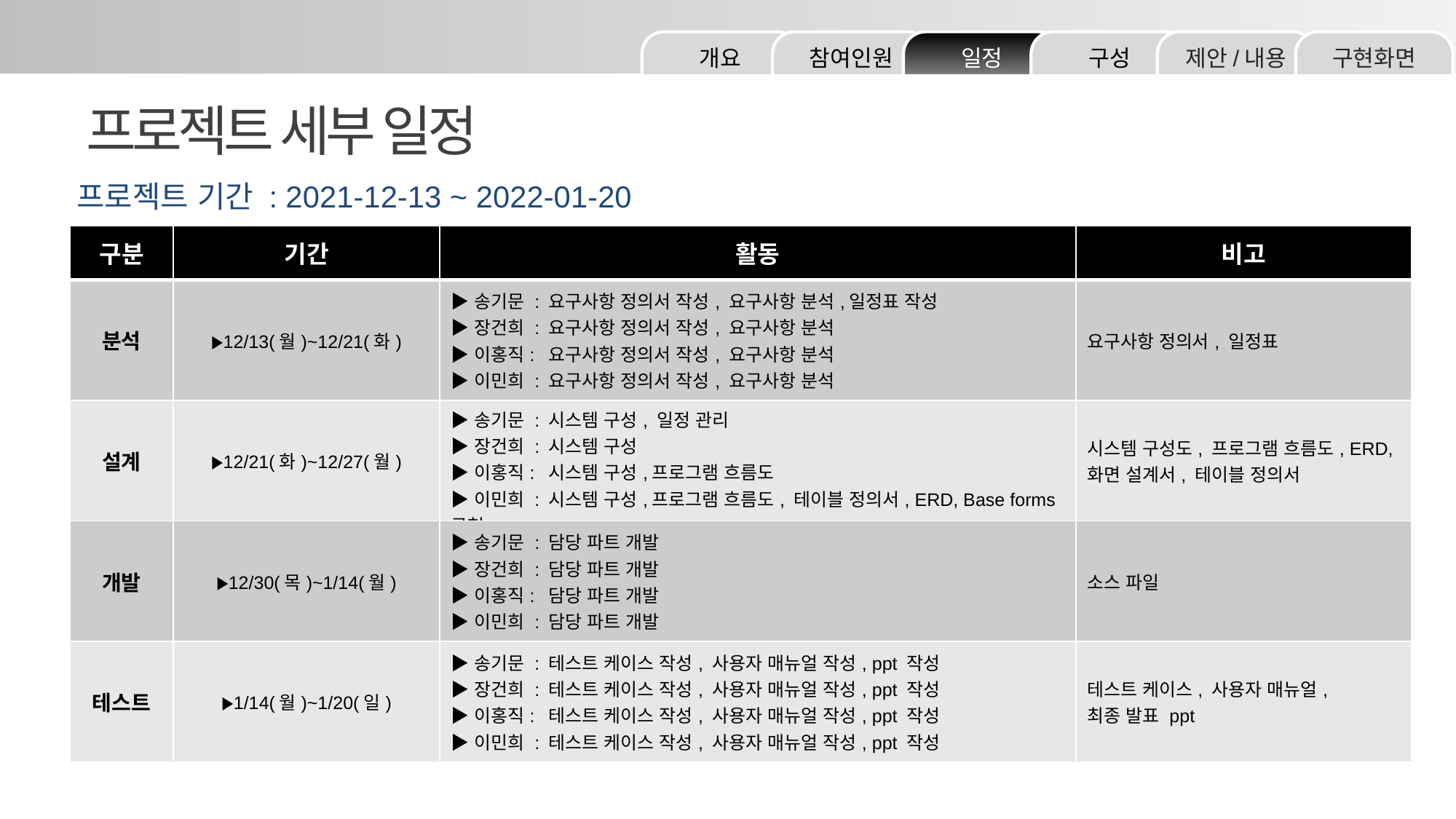

구현화면
제안/내용
구성
일정
참여인원
개요

프로젝트 세부 일정
프로젝트 기간 : 2021-12-13 ~ 2022-01-20
| 구분 | 기간 | 활동 | 비고 |
| --- | --- | --- | --- |
| 분석 | ▶12/13(월)~12/21(화) | ▶송기문 : 요구사항 정의서 작성, 요구사항 분석,일정표 작성 ▶장건희 : 요구사항 정의서 작성, 요구사항 분석 ▶이홍직: 요구사항 정의서 작성, 요구사항 분석 ▶이민희 : 요구사항 정의서 작성, 요구사항 분석 | 요구사항 정의서, 일정표 |
| 설계 | ▶12/21(화)~12/27(월) | ▶송기문 : 시스템 구성, 일정 관리 ▶장건희 : 시스템 구성 ▶이홍직: 시스템 구성,프로그램 흐름도 ▶이민희 : 시스템 구성,프로그램 흐름도, 테이블 정의서, ERD, Base forms 구현 | 시스템 구성도, 프로그램 흐름도, ERD, 화면 설계서, 테이블 정의서 |
| 개발 | ▶12/30(목)~1/14(월) | ▶송기문 : 담당 파트 개발 ▶장건희 : 담당 파트 개발 ▶이홍직: 담당 파트 개발 ▶이민희 : 담당 파트 개발 | 소스 파일 |
| 테스트 | ▶1/14(월)~1/20(일) | ▶송기문 : 테스트 케이스 작성, 사용자 매뉴얼 작성, ppt 작성 ▶장건희 : 테스트 케이스 작성, 사용자 매뉴얼 작성, ppt 작성 ▶이홍직: 테스트 케이스 작성, 사용자 매뉴얼 작성, ppt 작성 ▶이민희 : 테스트 케이스 작성, 사용자 매뉴얼 작성, ppt 작성 | 테스트 케이스, 사용자 매뉴얼, 최종 발표 ppt |